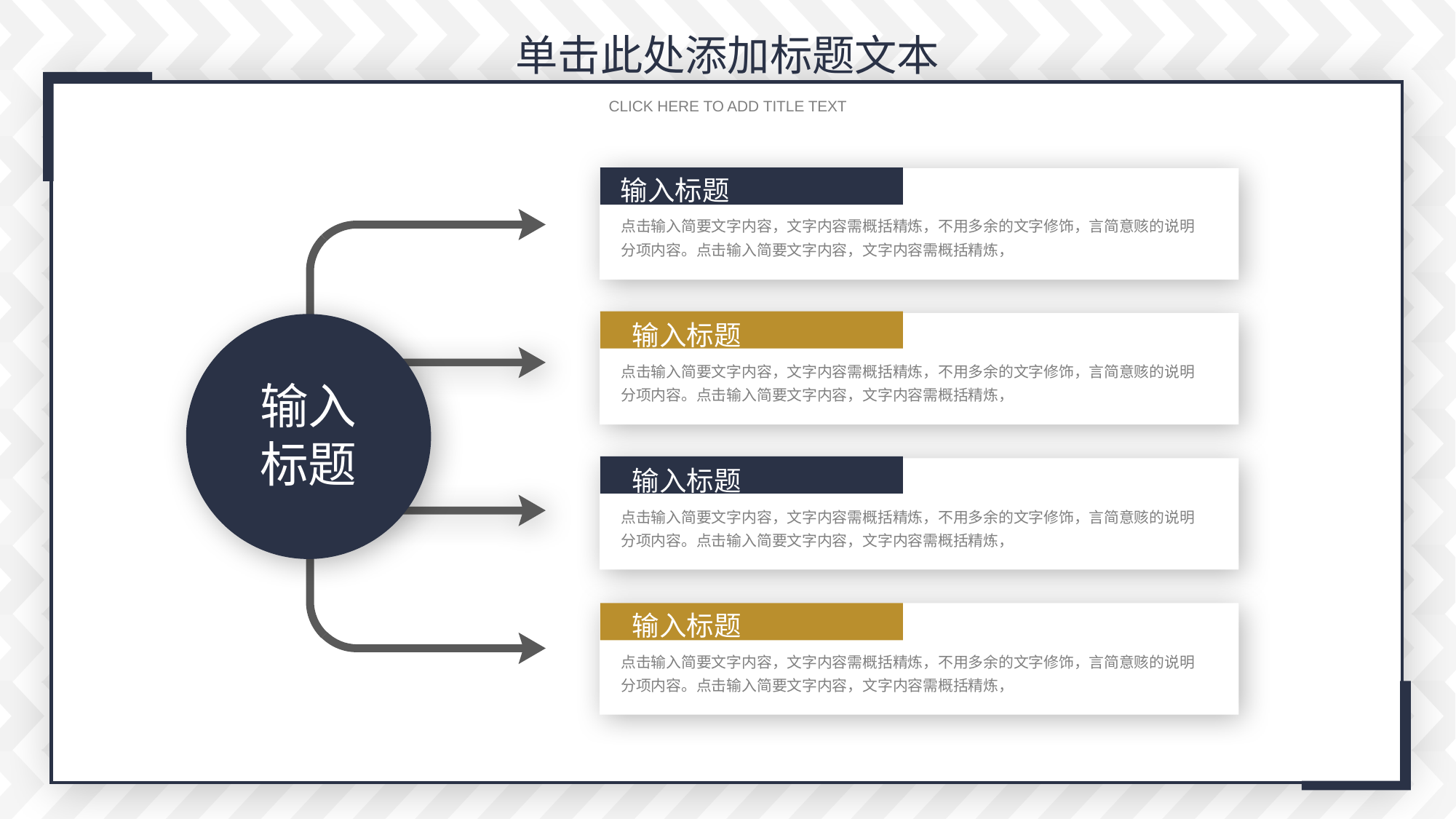

单击此处添加标题文本
 CLICK HERE TO ADD TITLE TEXT
输入标题

点击输入简要文字内容，文字内容需概括精炼，不用多余的文字修饰，言简意赅的说明分项内容。点击输入简要文字内容，文字内容需概括精炼，

输入标题

输入标题

点击输入简要文字内容，文字内容需概括精炼，不用多余的文字修饰，言简意赅的说明分项内容。点击输入简要文字内容，文字内容需概括精炼，
输入标题

点击输入简要文字内容，文字内容需概括精炼，不用多余的文字修饰，言简意赅的说明分项内容。点击输入简要文字内容，文字内容需概括精炼，
输入标题

点击输入简要文字内容，文字内容需概括精炼，不用多余的文字修饰，言简意赅的说明分项内容。点击输入简要文字内容，文字内容需概括精炼，